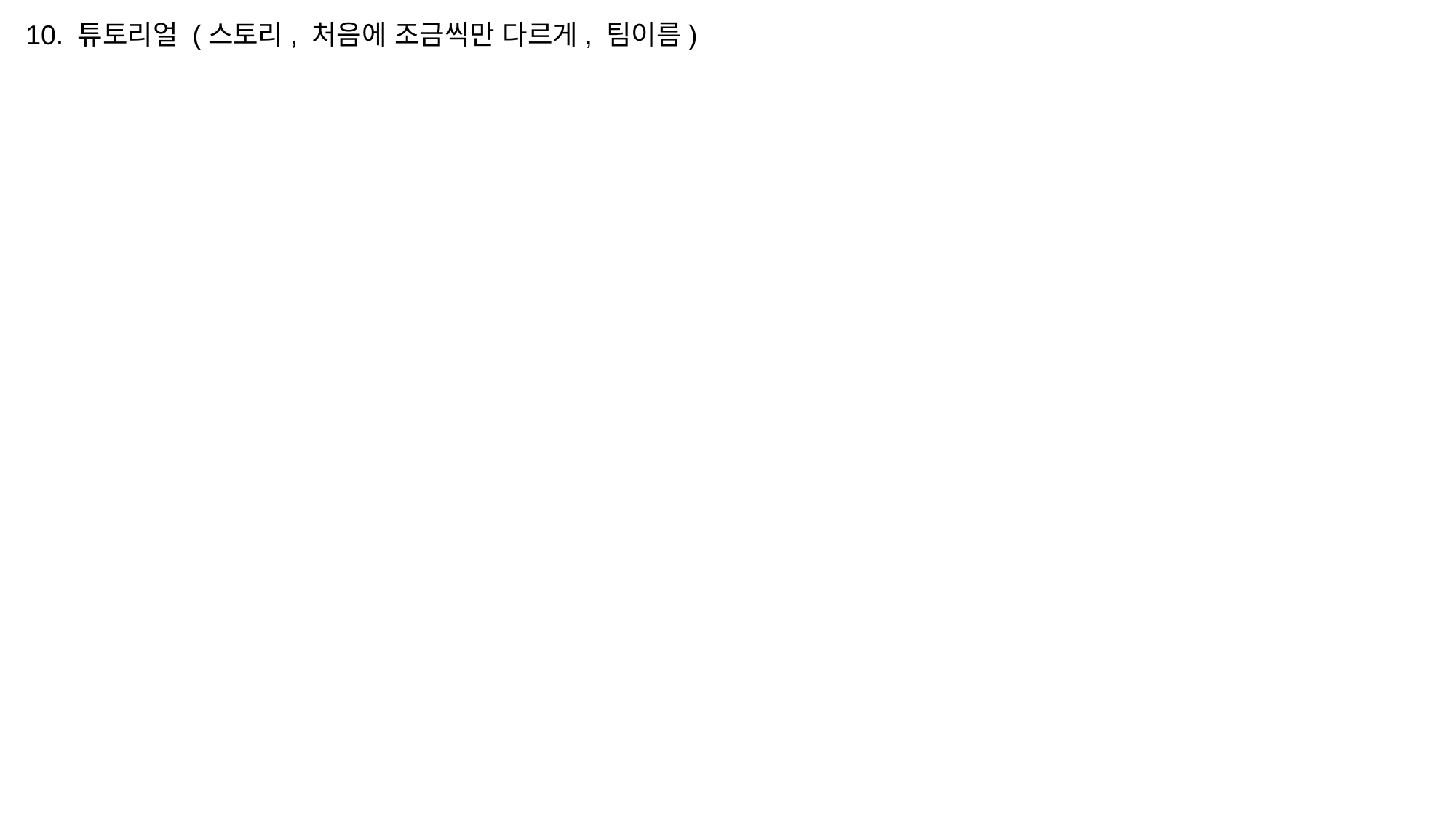

10. 튜토리얼 (스토리, 처음에 조금씩만 다르게, 팀이름)